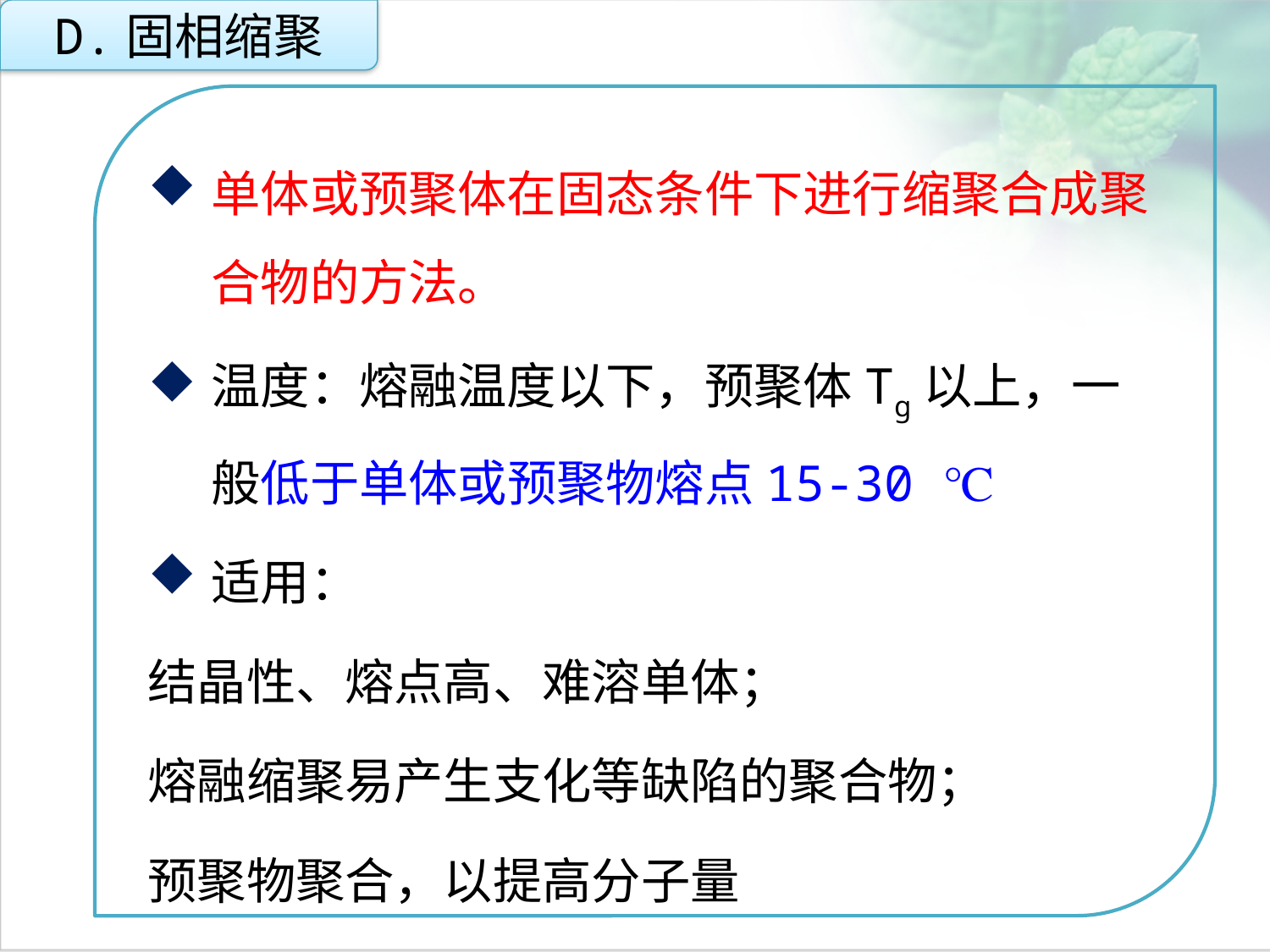

D.固相缩聚
单体或预聚体在固态条件下进行缩聚合成聚合物的方法。
温度：熔融温度以下，预聚体Tg以上，一般低于单体或预聚物熔点15-30 ℃
适用：
结晶性、熔点高、难溶单体；
熔融缩聚易产生支化等缺陷的聚合物；
预聚物聚合，以提高分子量

点击添加文本
点击添加文本
点击添加文本
点击添加文本